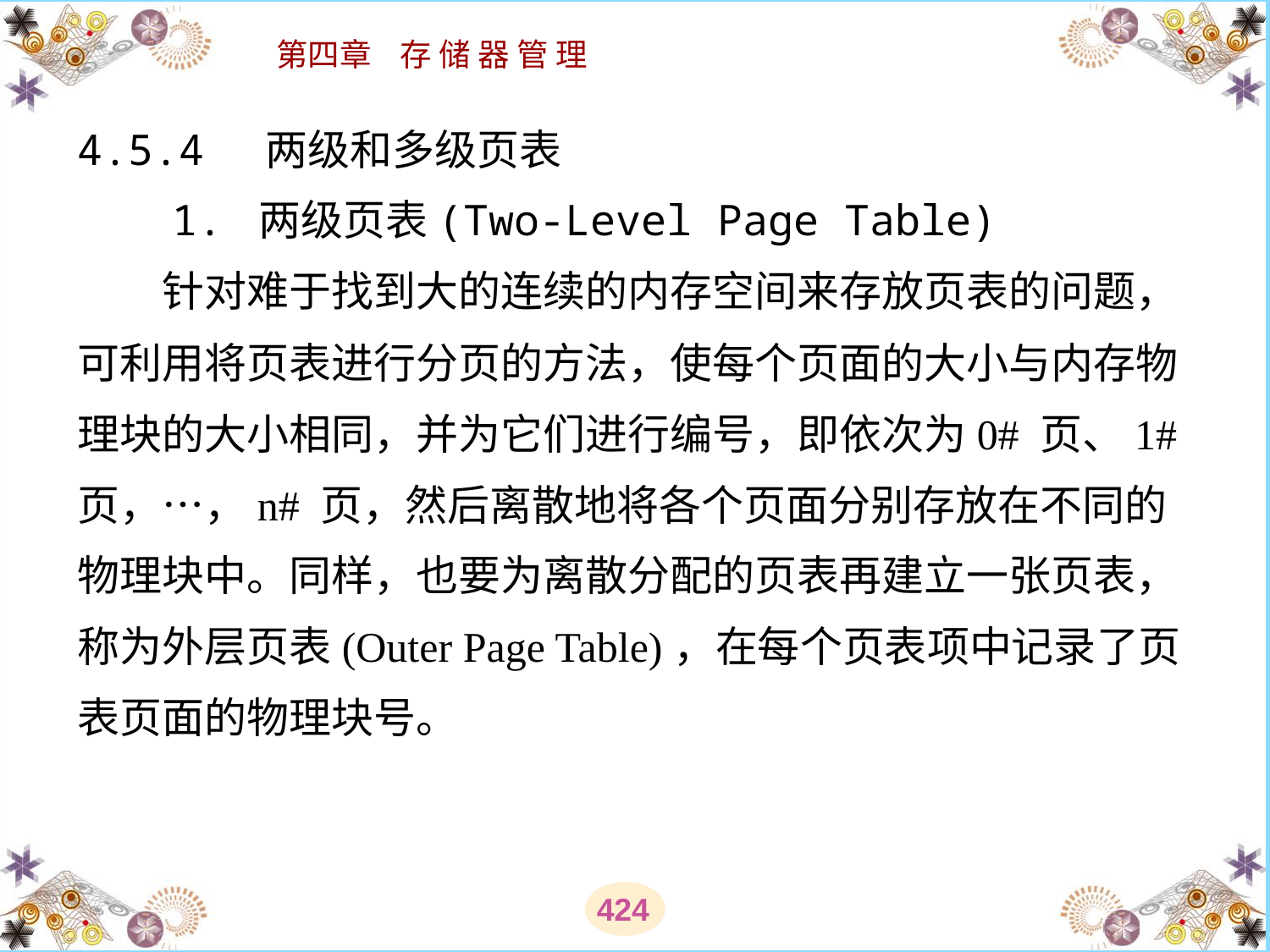

# 4.5.4  两级和多级页表 　　1. 两级页表(Two-Level Page Table) 　　针对难于找到大的连续的内存空间来存放页表的问题，可利用将页表进行分页的方法，使每个页面的大小与内存物理块的大小相同，并为它们进行编号，即依次为0# 页、1# 页，…，n# 页，然后离散地将各个页面分别存放在不同的物理块中。同样，也要为离散分配的页表再建立一张页表，称为外层页表(Outer Page Table)，在每个页表项中记录了页表页面的物理块号。